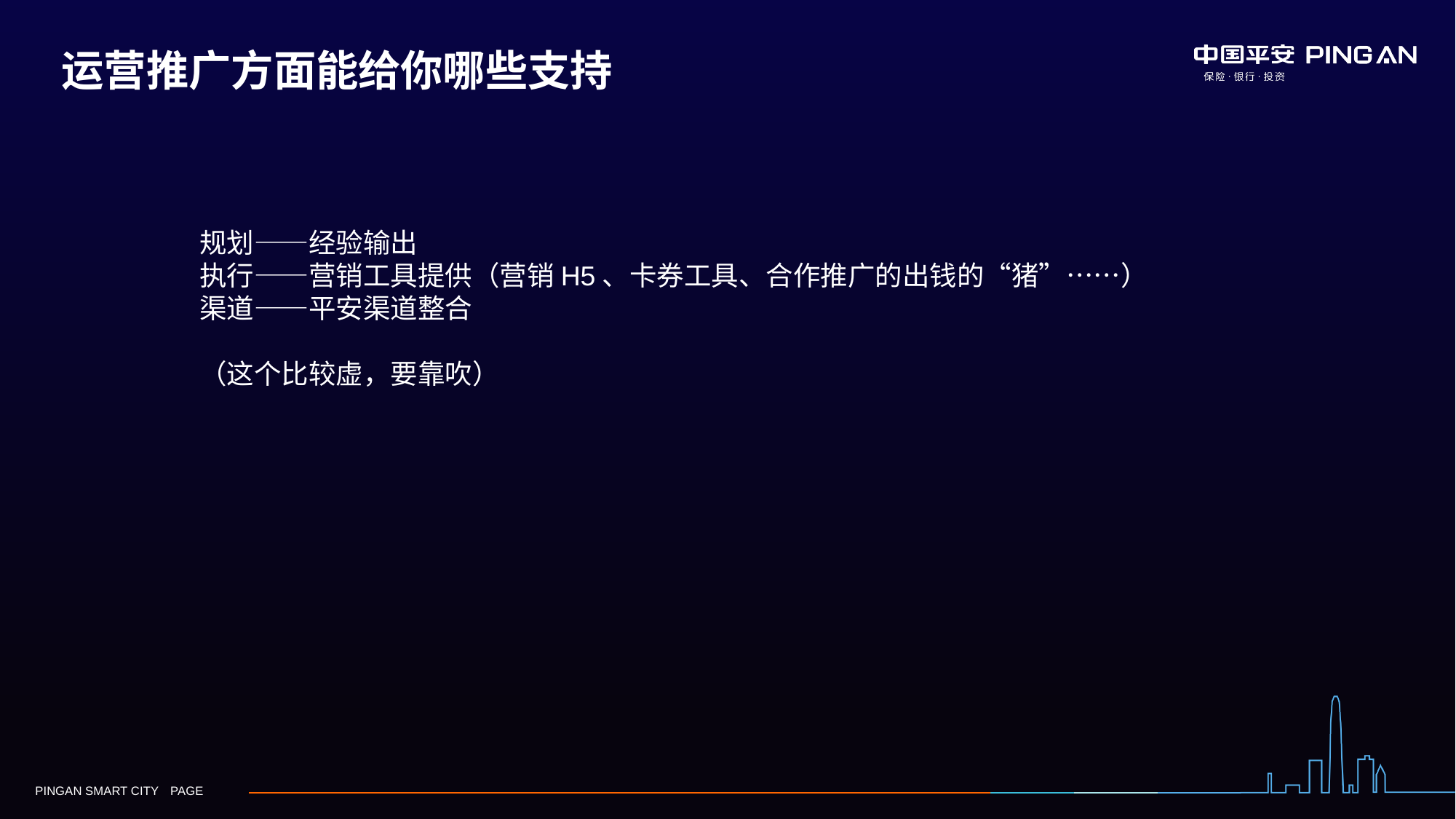

运营推广方面能给你哪些支持
规划——经验输出
执行——营销工具提供（营销H5、卡券工具、合作推广的出钱的“猪”……）
渠道——平安渠道整合

（这个比较虚，要靠吹）